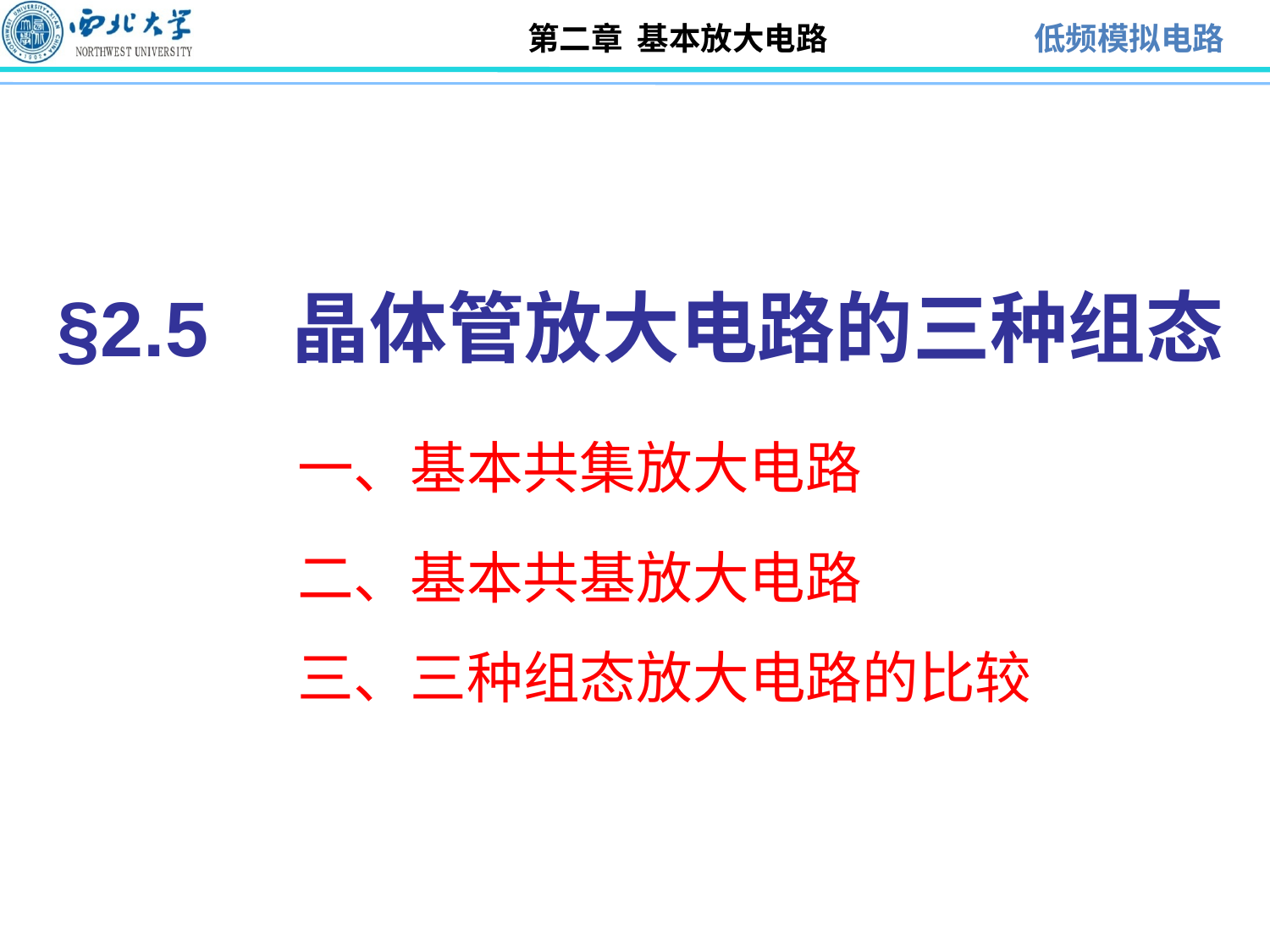

# §2.5   晶体管放大电路的三种组态
一、基本共集放大电路
二、基本共基放大电路
三、三种组态放大电路的比较
67